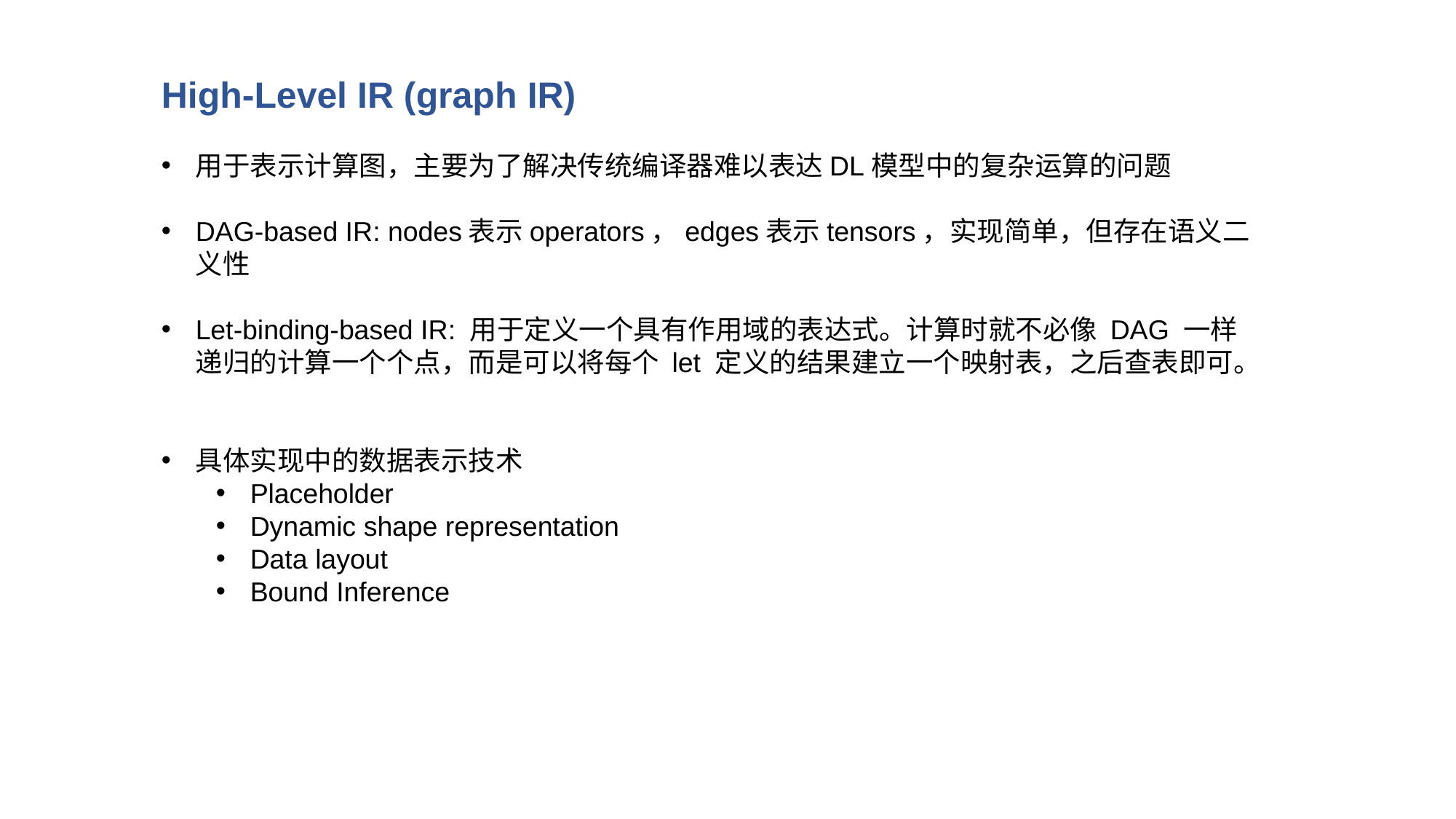

High-Level IR (graph IR)

用于表示计算图，主要为了解决传统编译器难以表达DL模型中的复杂运算的问题

DAG-based IR: nodes表示operators，edges表示tensors，实现简单，但存在语义二义性

Let-binding-based IR: 用于定义一个具有作用域的表达式。计算时就不必像 DAG 一样递归的计算一个个点，而是可以将每个 let 定义的结果建立一个映射表，之后查表即可。

具体实现中的数据表示技术
Placeholder
Dynamic shape representation
Data layout
Bound Inference